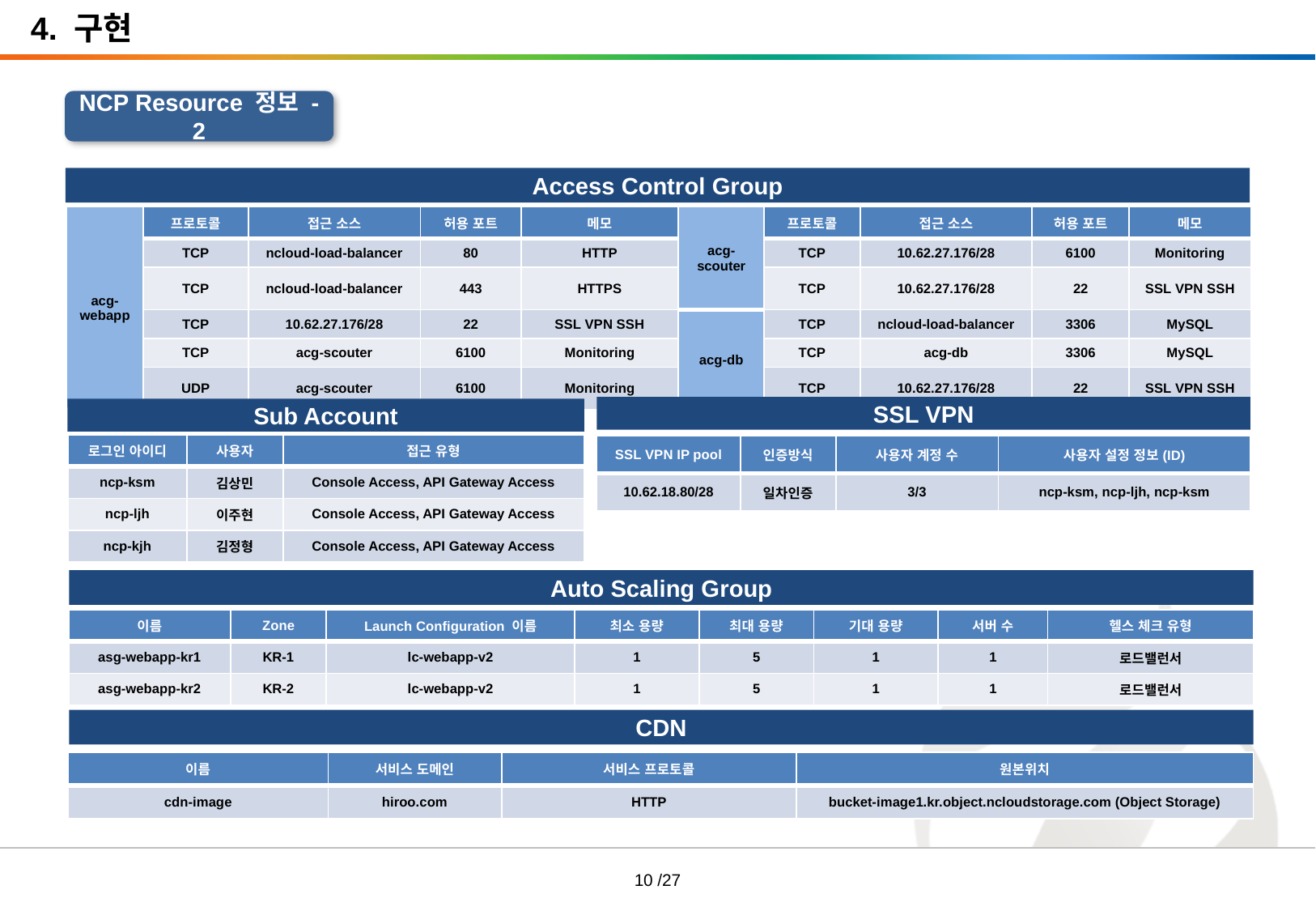

4. 구현
NCP Resource 정보 - 2
Access Control Group
| acg-webapp | 프로토콜 | 접근 소스 | 허용 포트 | 메모 | acg-scouter | 프로토콜 | 접근 소스 | 허용 포트 | 메모 |
| --- | --- | --- | --- | --- | --- | --- | --- | --- | --- |
|  | TCP | ncloud-load-balancer | 80 | HTTP |  | TCP | 10.62.27.176/28 | 6100 | Monitoring |
|  | TCP | ncloud-load-balancer | 443 | HTTPS |  | TCP | 10.62.27.176/28 | 22 | SSL VPN SSH |
|  | TCP | 10.62.27.176/28 | 22 | SSL VPN SSH | acg-db | TCP | ncloud-load-balancer | 3306 | MySQL |
|  | TCP | acg-scouter | 6100 | Monitoring |  | TCP | acg-db | 3306 | MySQL |
|  | UDP | acg-scouter | 6100 | Monitoring |  | TCP | 10.62.27.176/28 | 22 | SSL VPN SSH |
SSL VPN
Sub Account
| 로그인 아이디 | 사용자 | 접근 유형 |
| --- | --- | --- |
| ncp-ksm | 김상민 | Console Access, API Gateway Access |
| ncp-ljh | 이주현 | Console Access, API Gateway Access |
| ncp-kjh | 김정형 | Console Access, API Gateway Access |
| SSL VPN IP pool | 인증방식 | 사용자 계정 수 | 사용자 설정 정보(ID) |
| --- | --- | --- | --- |
| 10.62.18.80/28 | 일차인증 | 3/3 | ncp-ksm, ncp-ljh, ncp-ksm |
Auto Scaling Group
| 이름 | Zone | Launch Configuration 이름 | 최소 용량 | 최대 용량 | 기대 용량 | 서버 수 | 헬스 체크 유형 |
| --- | --- | --- | --- | --- | --- | --- | --- |
| asg-webapp-kr1 | KR-1 | lc-webapp-v2 | 1 | 5 | 1 | 1 | 로드밸런서 |
| asg-webapp-kr2 | KR-2 | lc-webapp-v2 | 1 | 5 | 1 | 1 | 로드밸런서 |
CDN
| 이름 | 서비스 도메인 | 서비스 프로토콜 | 원본위치 |
| --- | --- | --- | --- |
| cdn-image | hiroo.com | HTTP | bucket-image1.kr.object.ncloudstorage.com (Object Storage) |